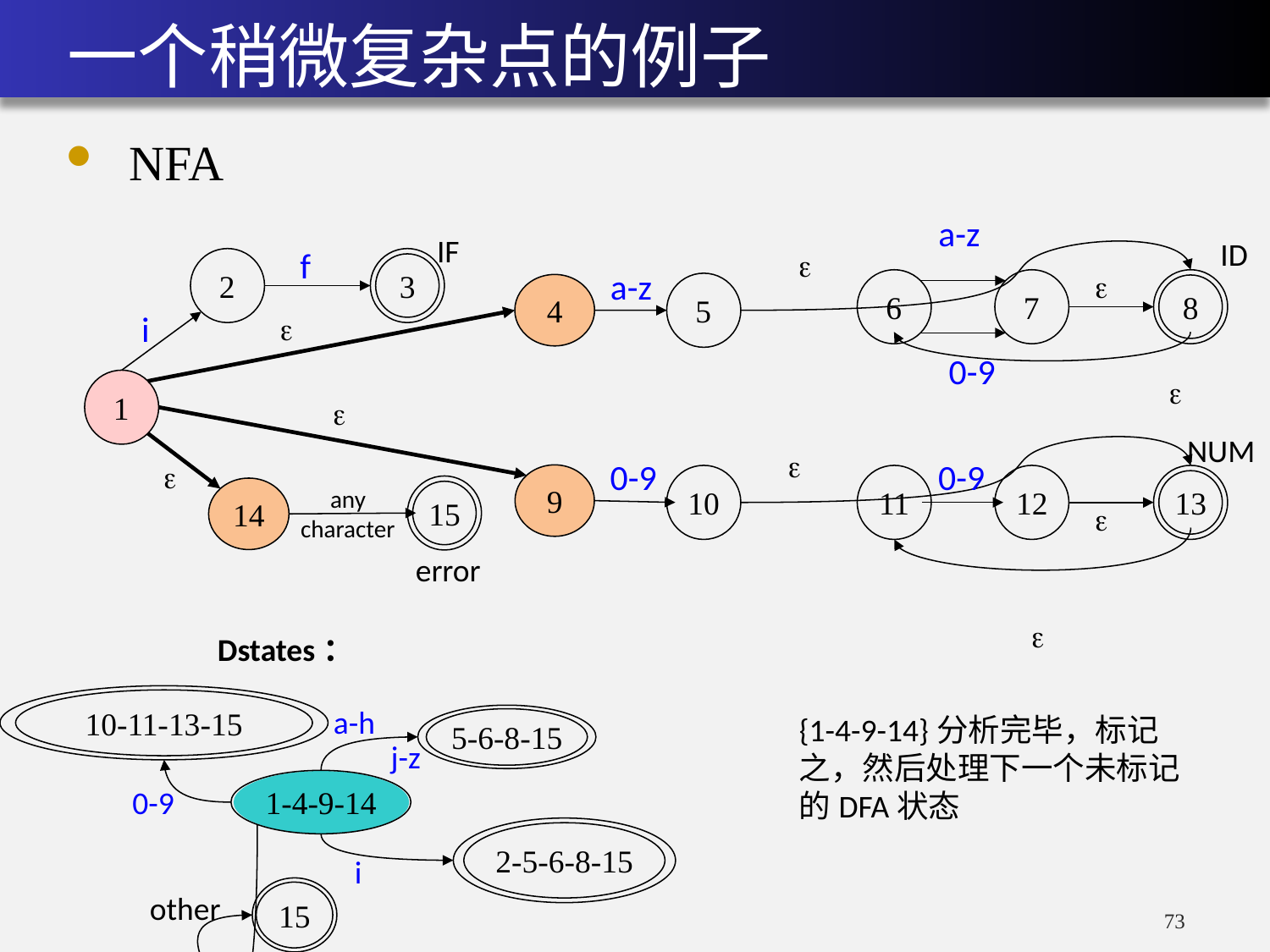

# 一个稍微复杂点的例子
NFA
a-z
IF
ID
ε
f

2

3
ε
a-z
4

6

7

8

5
ε
i
0-9
ε

1
ε
NUM
ε
ε
0-9
0-9
9

10

11

12

13
14

15
any
character
ε
error
ε
Dstates：

10-11-13-15
a-h
{1-4-9-14}分析完毕，标记之，然后处理下一个未标记的DFA状态

5-6-8-15
j-z
0-9

1-4-9-14

2-5-6-8-15
i

15
other
73